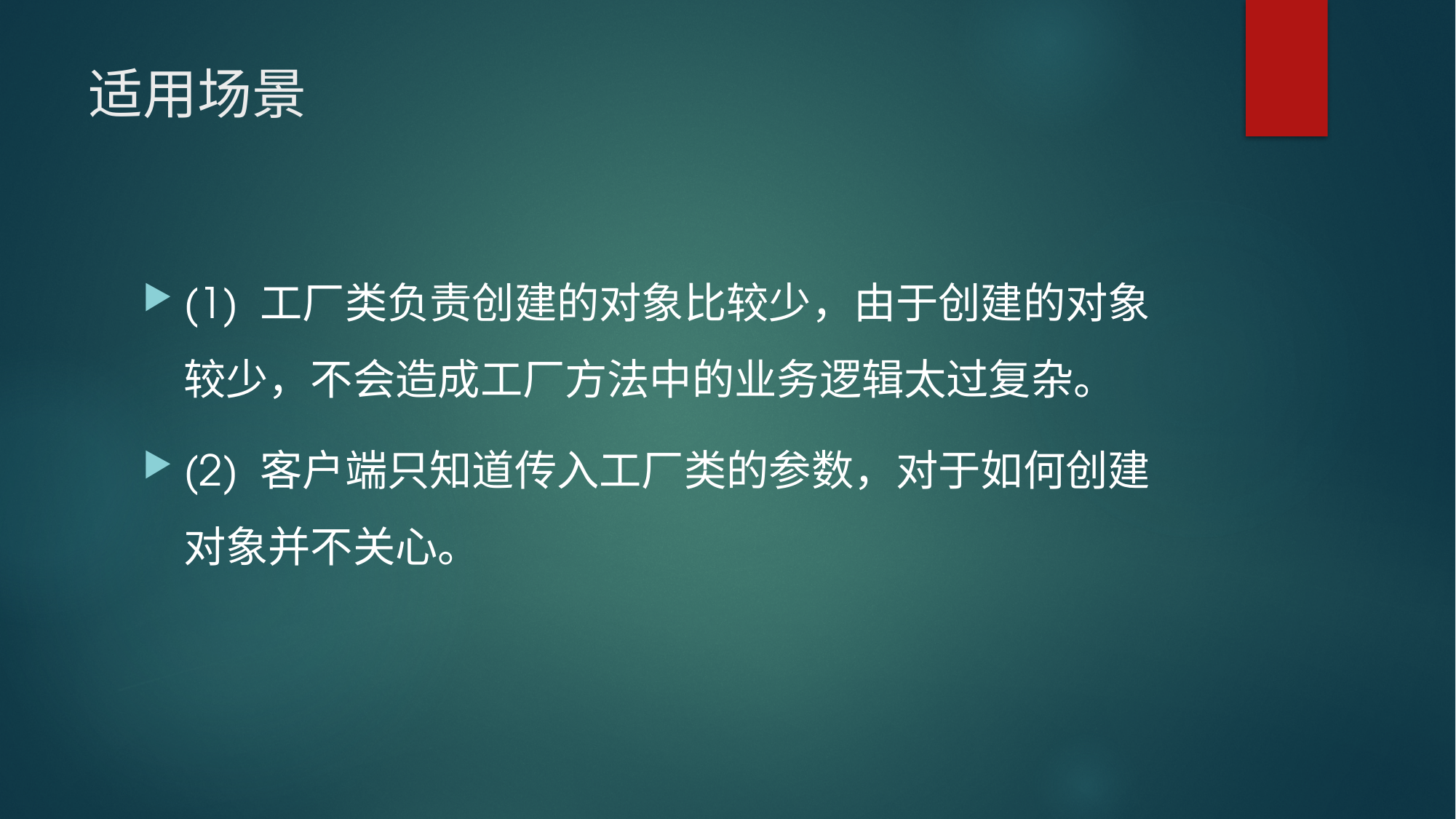

# 适用场景
(1) 工厂类负责创建的对象比较少，由于创建的对象较少，不会造成工厂方法中的业务逻辑太过复杂。
(2) 客户端只知道传入工厂类的参数，对于如何创建对象并不关心。